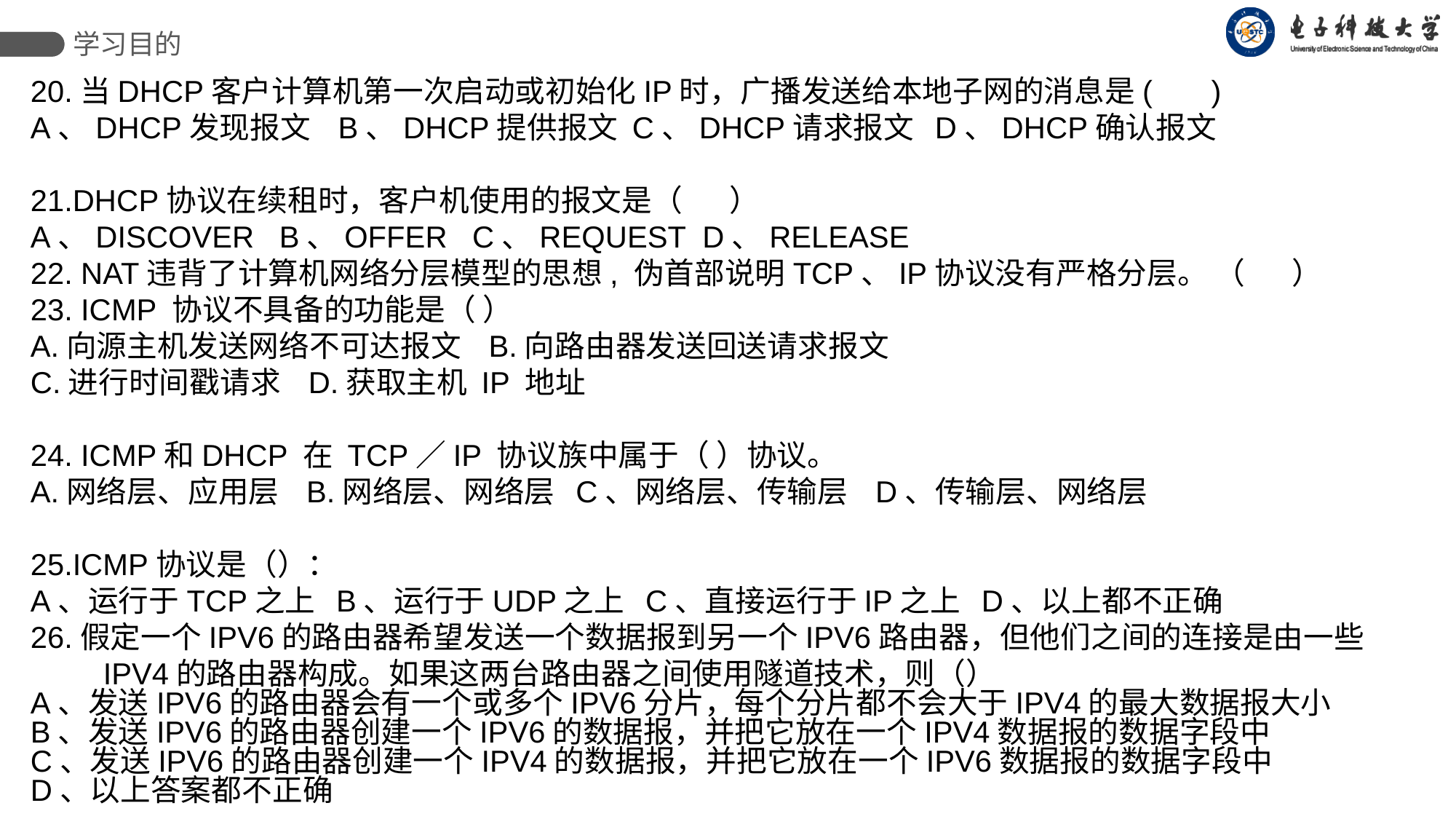

学习目的
20.当DHCP客户计算机第一次启动或初始化IP时，广播发送给本地子网的消息是(       )
A、DHCP发现报文   B、DHCP提供报文 C、DHCP请求报文  D、DHCP确认报文

21.DHCP协议在续租时，客户机使用的报文是（       ）
A、DISCOVER   B、OFFER   C、REQUEST  D、RELEASE
22. NAT违背了计算机网络分层模型的思想, 伪首部说明TCP、IP协议没有严格分层。 （       ）
23. ICMP 协议不具备的功能是（ ）
A.向源主机发送网络不可达报文   B.向路由器发送回送请求报文
C.进行时间戳请求   D.获取主机 IP 地址

24. ICMP和DHCP 在 TCP／IP 协议族中属于（ ）协议。
A.网络层、应用层   B.网络层、网络层  C、网络层、传输层   D、传输层、网络层

25.ICMP协议是（）：
A、运行于TCP之上  B、运行于UDP之上  C、直接运行于IP之上  D、以上都不正确
26.假定一个IPV6的路由器希望发送一个数据报到另一个IPV6路由器，但他们之间的连接是由一些IPV4的路由器构成。如果这两台路由器之间使用隧道技术，则（）
A、发送IPV6的路由器会有一个或多个IPV6分片，每个分片都不会大于IPV4的最大数据报大小
B、发送IPV6的路由器创建一个IPV6的数据报，并把它放在一个IPV4数据报的数据字段中
C、发送IPV6的路由器创建一个IPV4的数据报，并把它放在一个IPV6数据报的数据字段中
D、以上答案都不正确